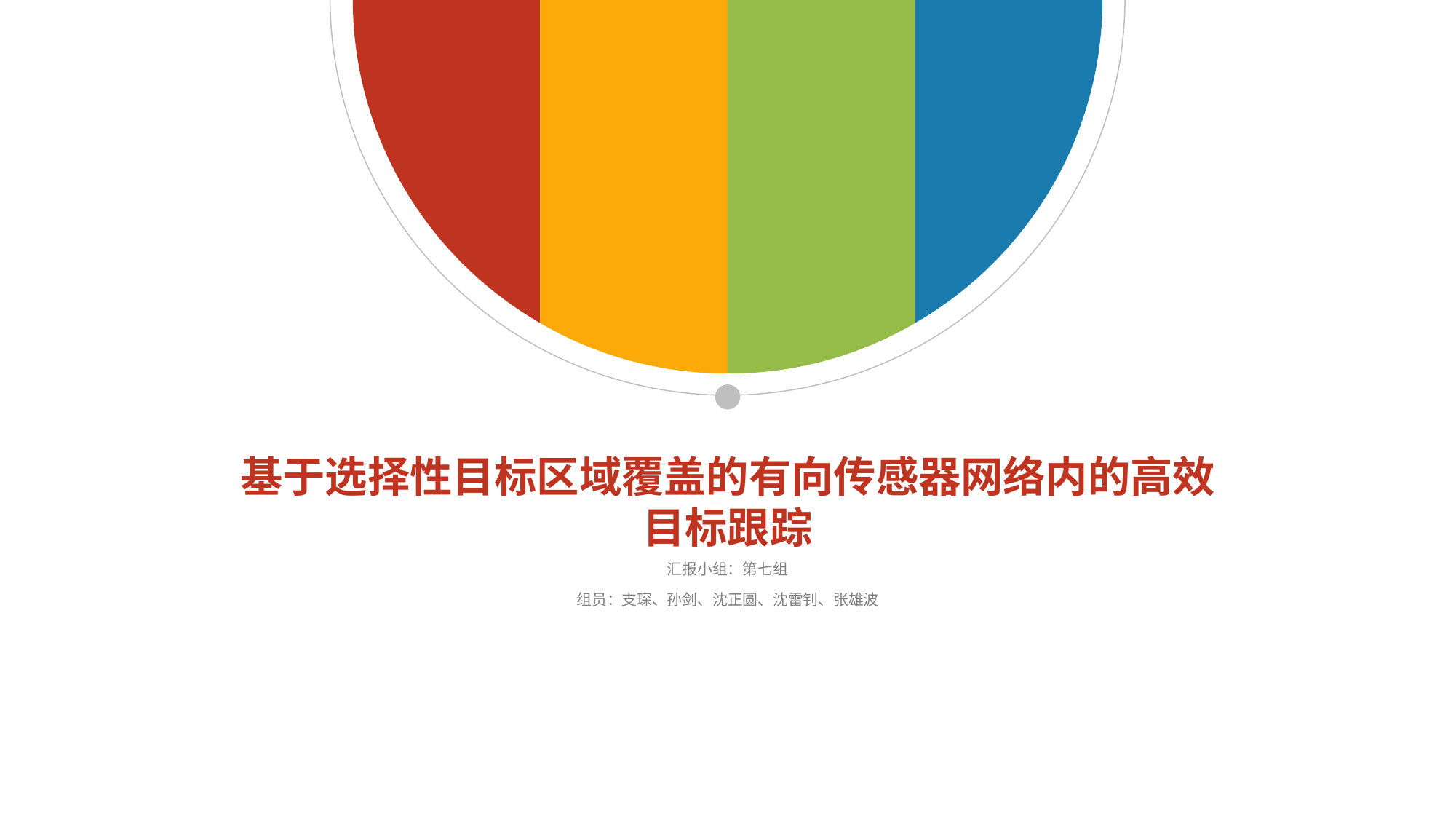

基于选择性目标区域覆盖的有向传感器网络内的高效目标跟踪
汇报小组：第七组
组员：支琛、孙剑、沈正圆、沈雷钊、张雄波